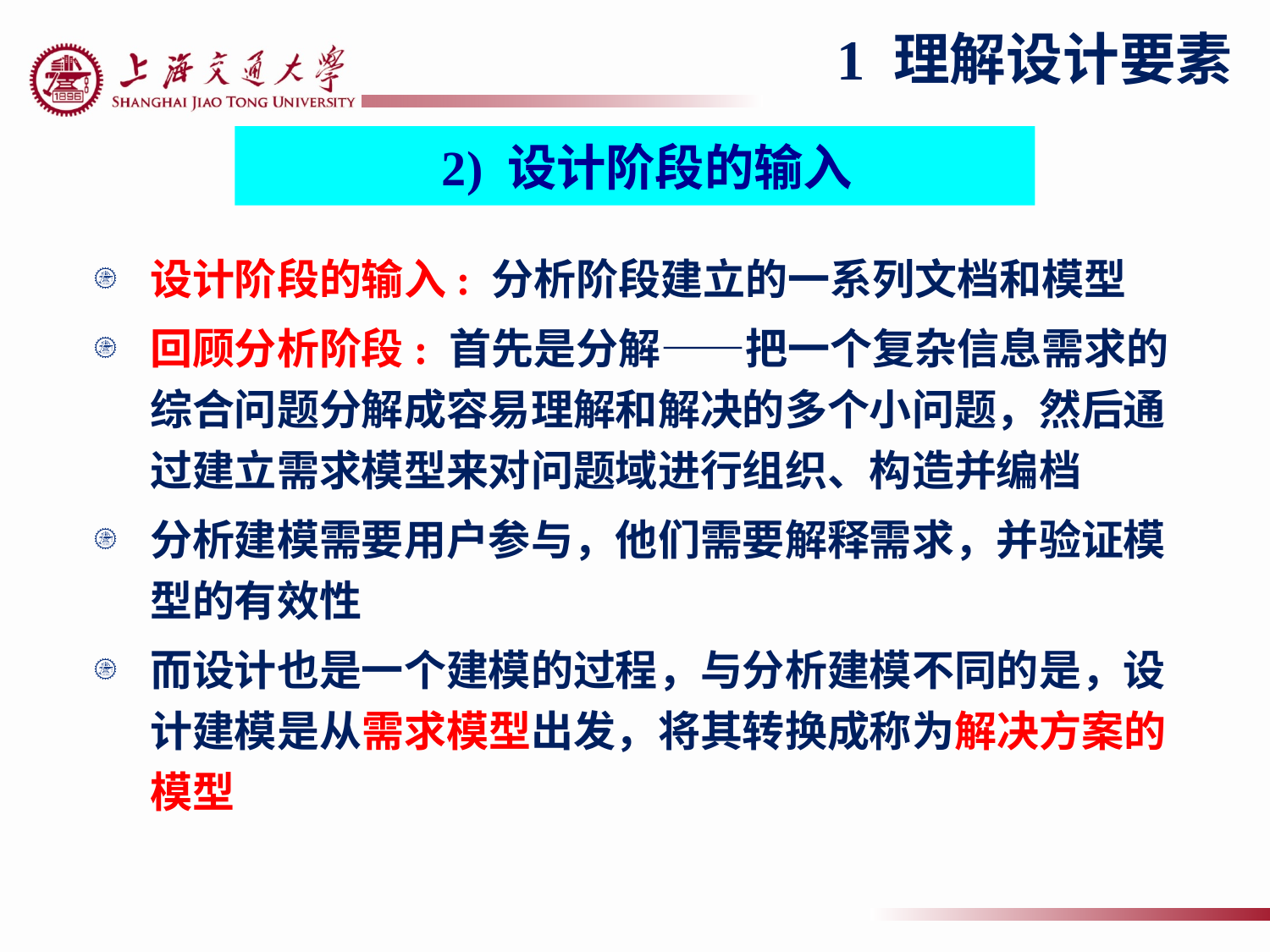

1 理解设计要素
  2) 设计阶段的输入
设计阶段的输入: 分析阶段建立的一系列文档和模型
回顾分析阶段: 首先是分解——把一个复杂信息需求的综合问题分解成容易理解和解决的多个小问题，然后通过建立需求模型来对问题域进行组织、构造并编档
分析建模需要用户参与，他们需要解释需求，并验证模型的有效性
而设计也是一个建模的过程，与分析建模不同的是，设计建模是从需求模型出发，将其转换成称为解决方案的模型